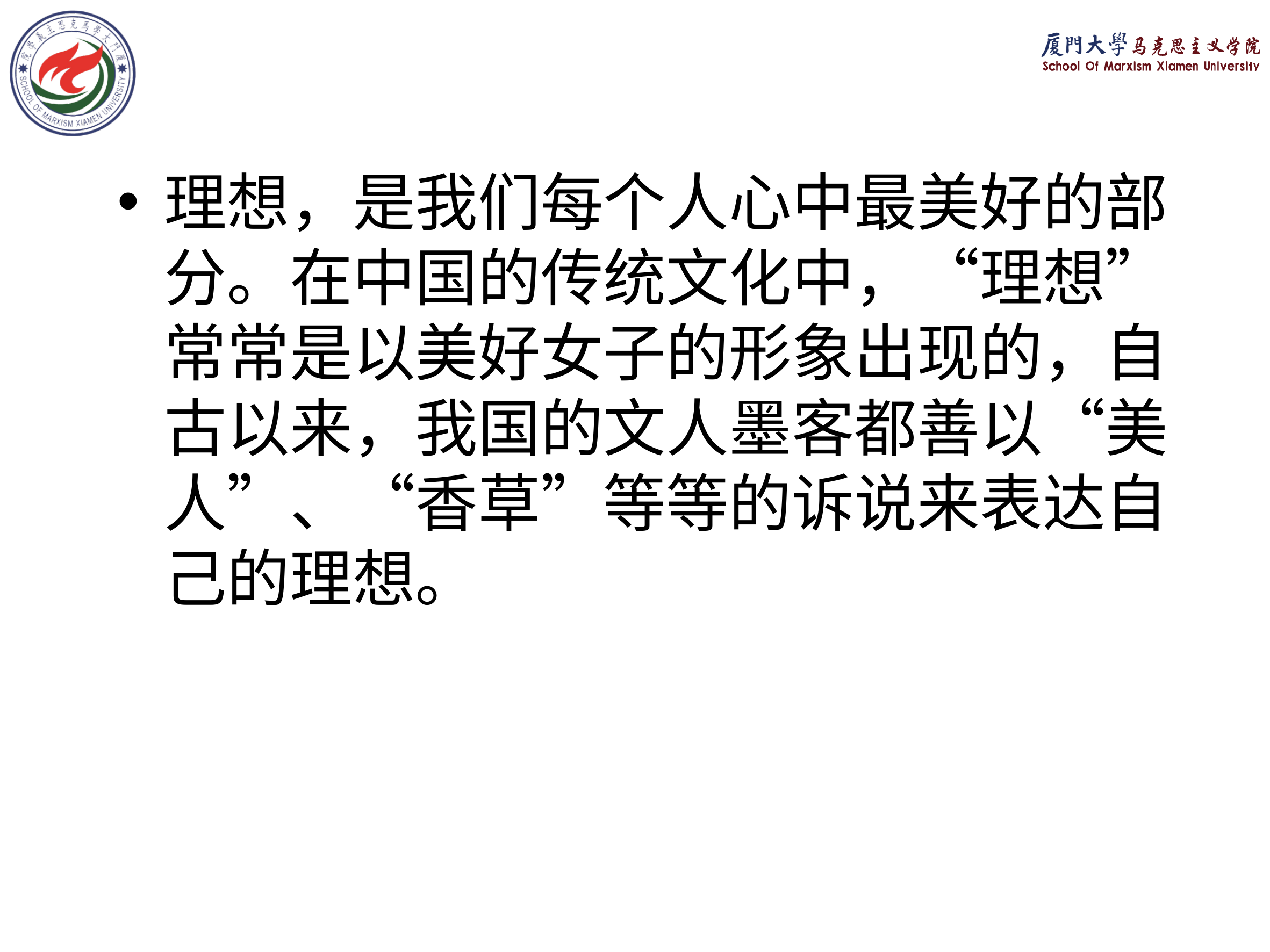

理想，是我们每个人心中最美好的部分。在中国的传统文化中，“理想”常常是以美好女子的形象出现的，自古以来，我国的文人墨客都善以“美人”、“香草”等等的诉说来表达自己的理想。